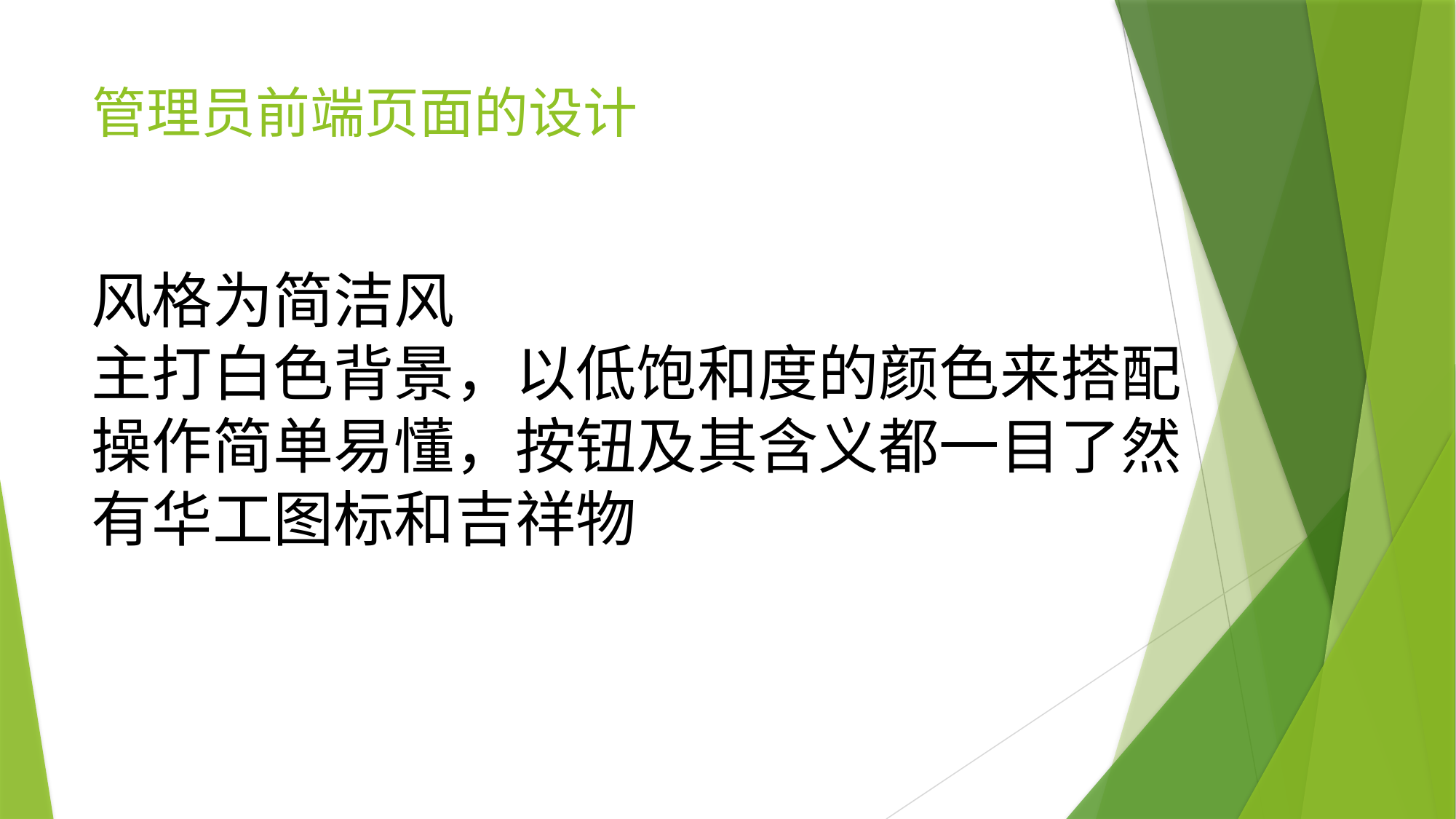

# 管理员前端页面的设计
风格为简洁风
主打白色背景，以低饱和度的颜色来搭配
操作简单易懂，按钮及其含义都一目了然
有华工图标和吉祥物